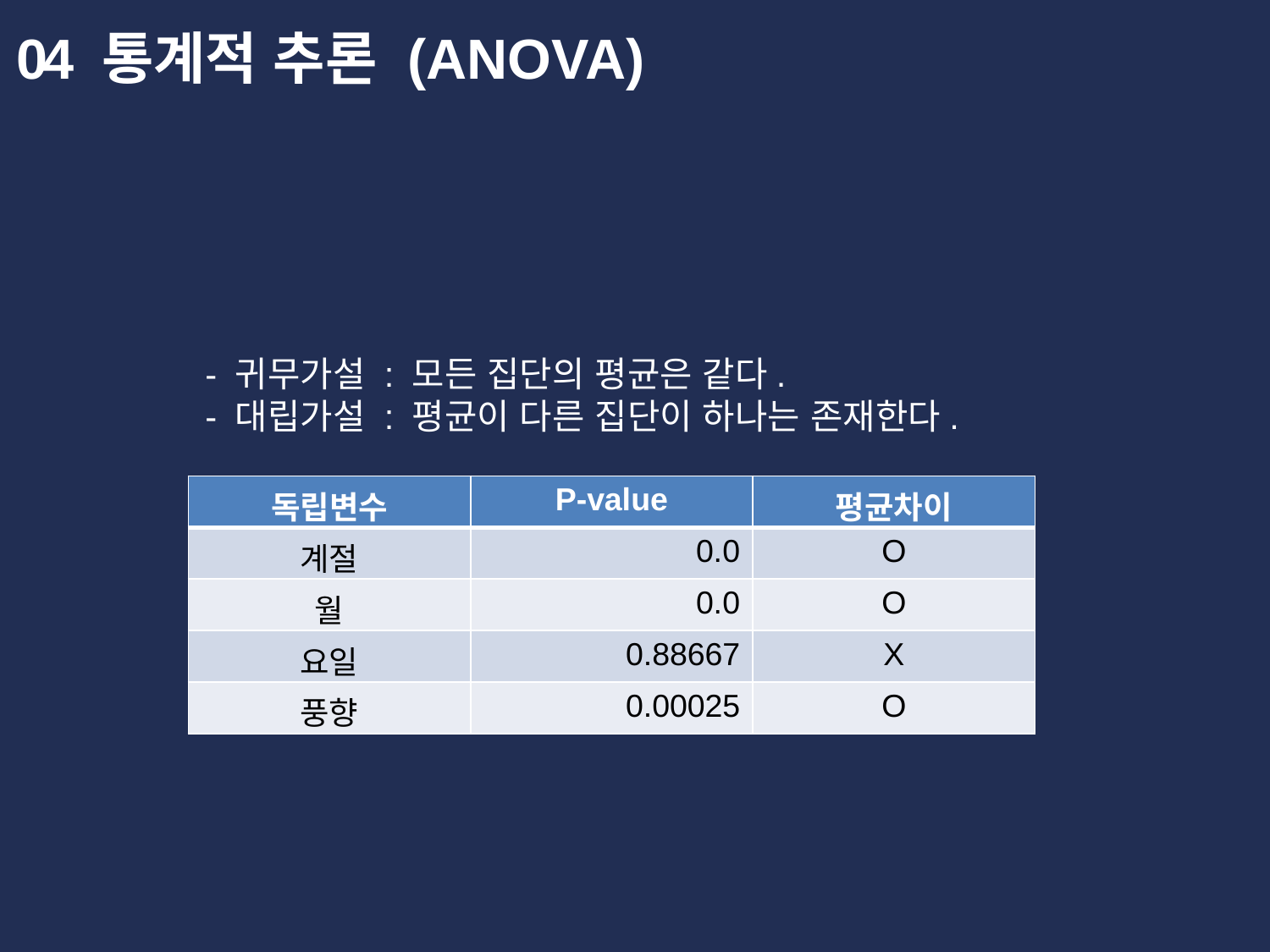

04
통계적 추론 (ANOVA)
- 귀무가설 : 모든 집단의 평균은 같다.
- 대립가설 : 평균이 다른 집단이 하나는 존재한다.
| 독립변수 | P-value | 평균차이 |
| --- | --- | --- |
| 계절 | 0.0 | O |
| 월 | 0.0 | O |
| 요일 | 0.88667 | X |
| 풍향 | 0.00025 | O |